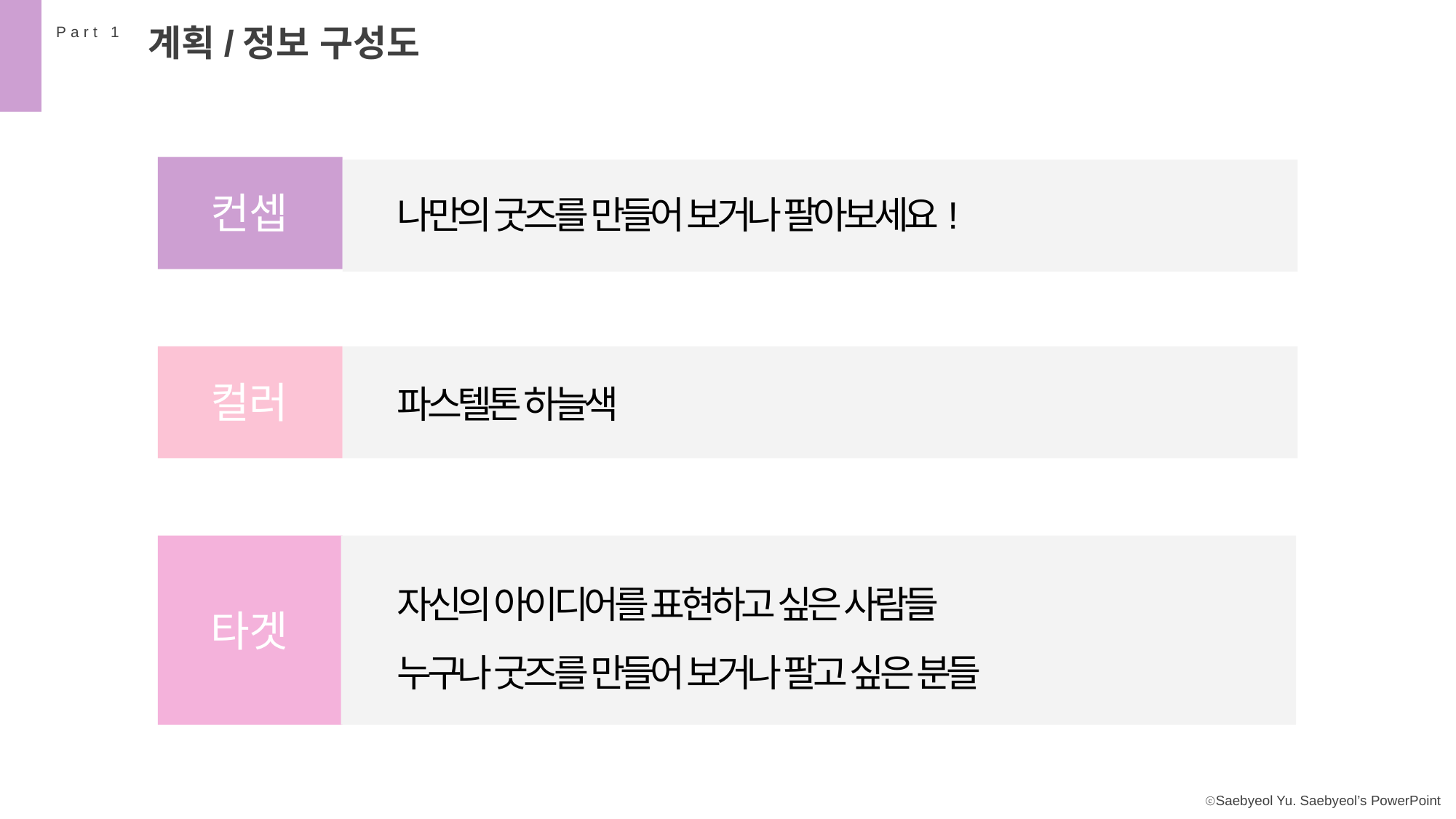

계획/정보 구성도
Part 1

컨셉
나만의 굿즈를 만들어 보거나 팔아보세요!

컬러
파스텔톤 하늘색

자신의 아이디어를 표현하고 싶은 사람들
누구나 굿즈를 만들어 보거나 팔고 싶은 분들
타겟